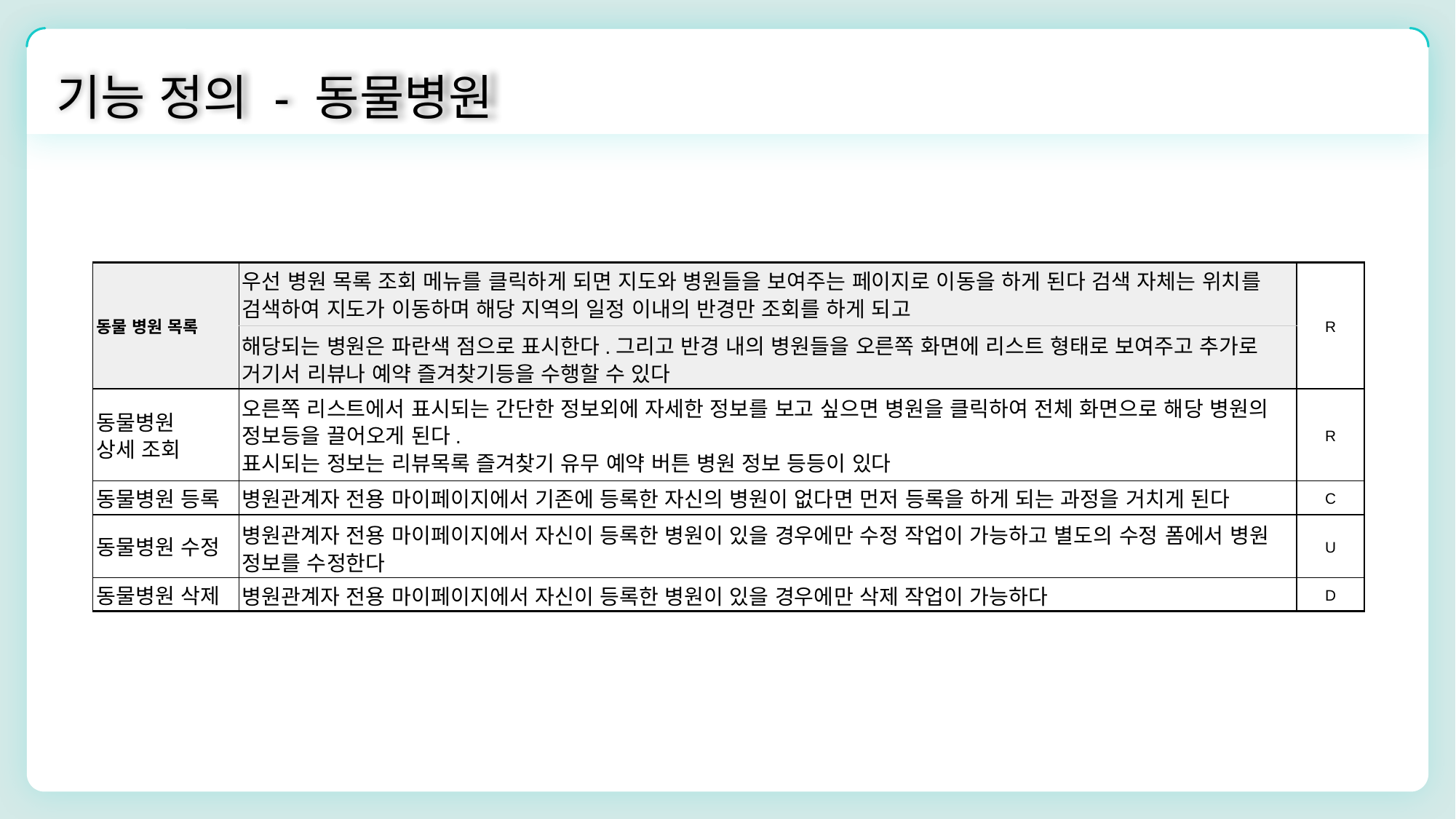

기능 정의 - 동물병원
| 동물 병원 목록 | 우선 병원 목록 조회 메뉴를 클릭하게 되면 지도와 병원들을 보여주는 페이지로 이동을 하게 된다 검색 자체는 위치를 검색하여 지도가 이동하며 해당 지역의 일정 이내의 반경만 조회를 하게 되고 | R |
| --- | --- | --- |
|  | 해당되는 병원은 파란색 점으로 표시한다.그리고 반경 내의 병원들을 오른쪽 화면에 리스트 형태로 보여주고 추가로 거기서 리뷰나 예약 즐겨찾기등을 수행할 수 있다 |  |
| 동물병원 상세 조회 | 오른쪽 리스트에서 표시되는 간단한 정보외에 자세한 정보를 보고 싶으면 병원을 클릭하여 전체 화면으로 해당 병원의 정보등을 끌어오게 된다. 표시되는 정보는 리뷰목록 즐겨찾기 유무 예약 버튼 병원 정보 등등이 있다 | R |
| 동물병원 등록 | 병원관계자 전용 마이페이지에서 기존에 등록한 자신의 병원이 없다면 먼저 등록을 하게 되는 과정을 거치게 된다 | C |
| 동물병원 수정 | 병원관계자 전용 마이페이지에서 자신이 등록한 병원이 있을 경우에만 수정 작업이 가능하고 별도의 수정 폼에서 병원 정보를 수정한다 | U |
| 동물병원 삭제 | 병원관계자 전용 마이페이지에서 자신이 등록한 병원이 있을 경우에만 삭제 작업이 가능하다 | D |